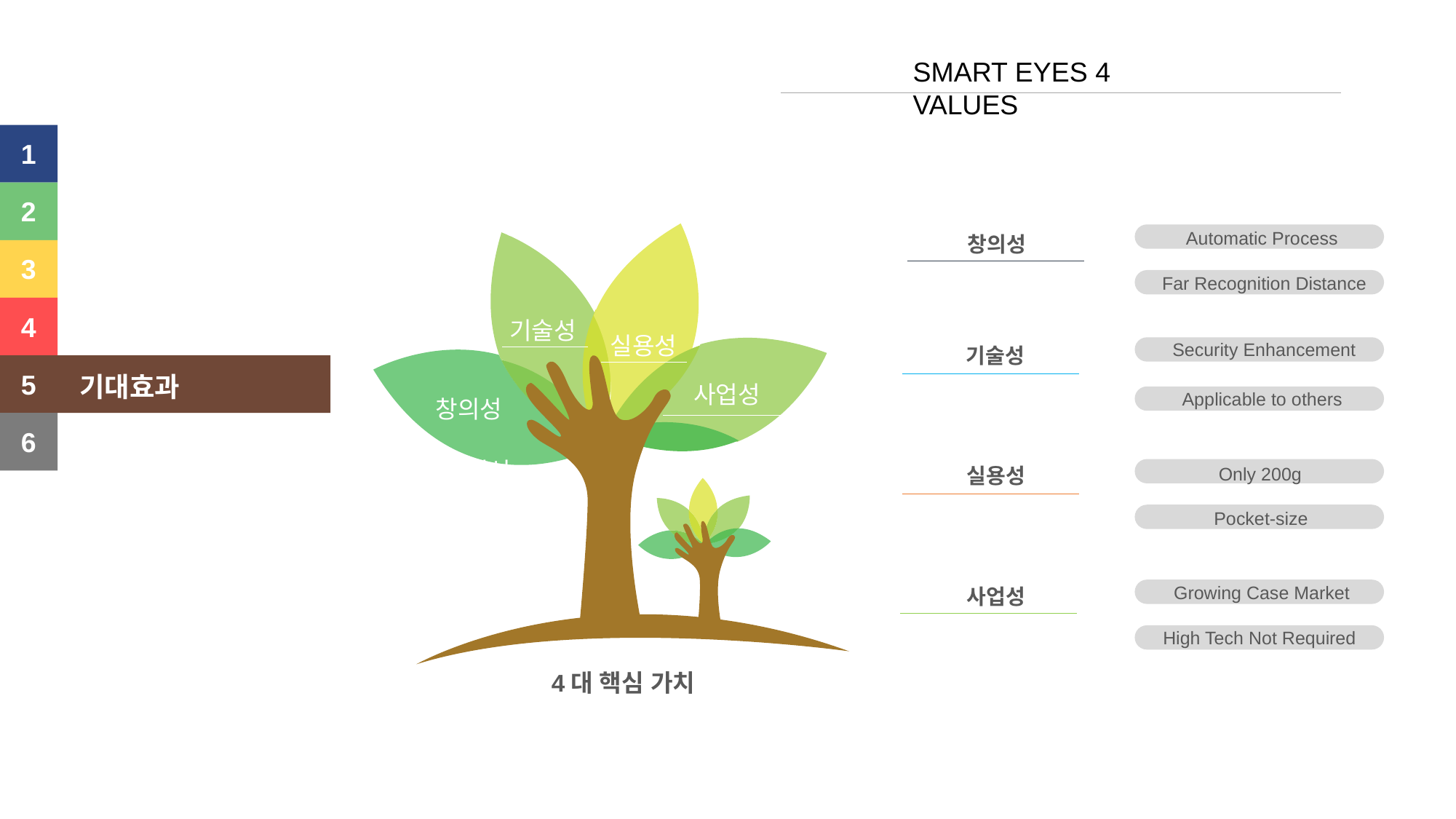

SMART EYES 4 VALUES

1

2

3

4

5

6

실용성

Automatic Process

창의성
Far Recognition Distance
Security Enhancement
기술성

Applicable to others

실용성
Only 200g

Pocket-size
Growing Case Market
사업성

High Tech Not Required

기술성

사업성
실용성

창의성

기대효과
창의성

4대 핵심 가치